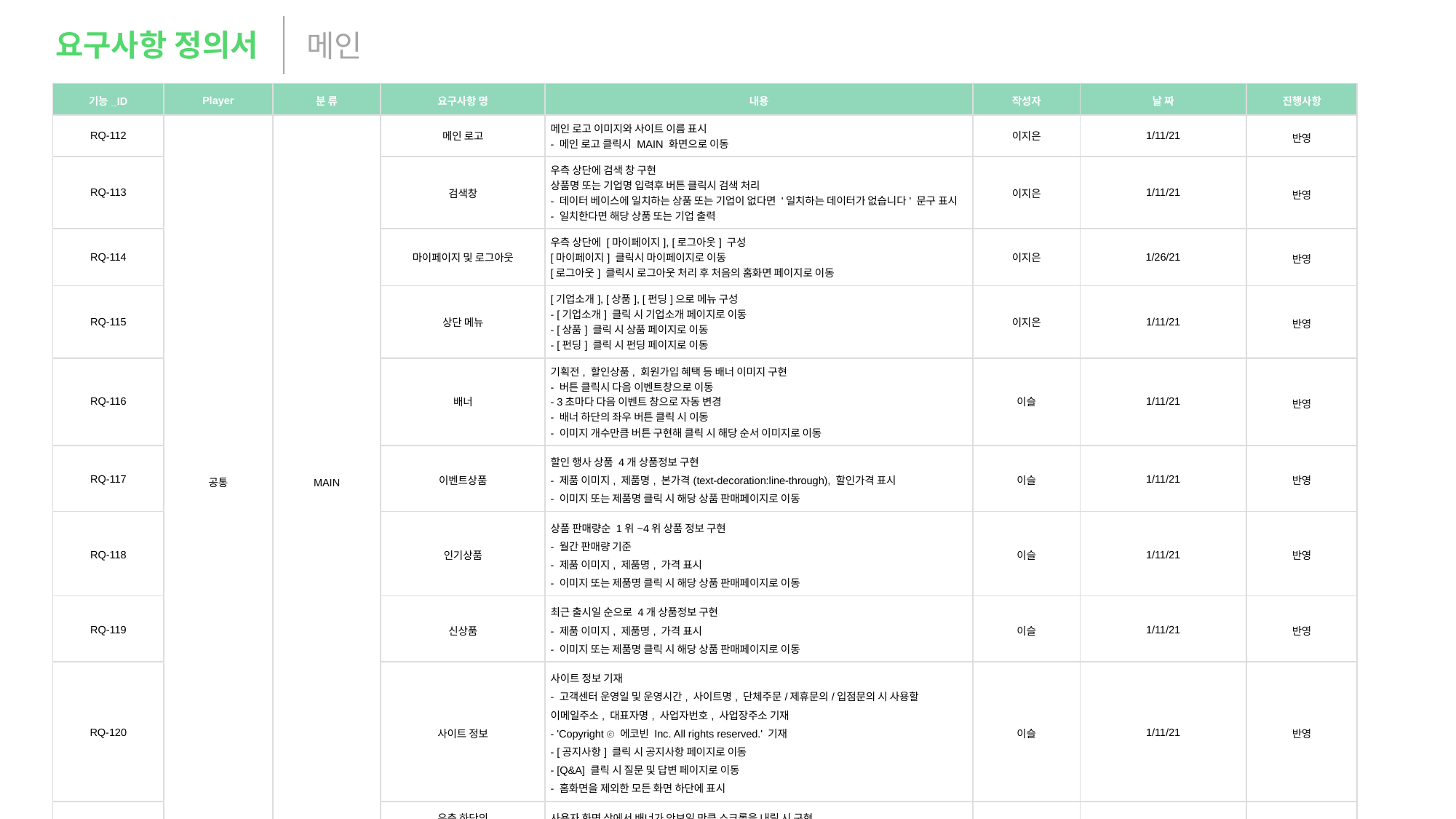

요구사항 정의서
메인
| 기능\_ID | Player | 분 류 | 요구사항 명 | 내용 | 작성자 | 날 짜 | 진행사항 |
| --- | --- | --- | --- | --- | --- | --- | --- |
| RQ-112 | 공통 | MAIN | 메인 로고 | 메인 로고 이미지와 사이트 이름 표시 - 메인 로고 클릭시 MAIN 화면으로 이동 | 이지은 | 1/11/21 | 반영 |
| RQ-113 |  |  | 검색창 | 우측 상단에 검색 창 구현 상품명 또는 기업명 입력후 버튼 클릭시 검색 처리 - 데이터 베이스에 일치하는 상품 또는 기업이 없다면 '일치하는 데이터가 없습니다' 문구 표시 - 일치한다면 해당 상품 또는 기업 출력 | 이지은 | 1/11/21 | 반영 |
| RQ-114 |  |  | 마이페이지 및 로그아웃 | 우측 상단에 [마이페이지], [로그아웃] 구성 [마이페이지] 클릭시 마이페이지로 이동 [로그아웃] 클릭시 로그아웃 처리 후 처음의 홈화면 페이지로 이동 | 이지은 | 1/26/21 | 반영 |
| RQ-115 |  |  | 상단 메뉴 | [기업소개], [상품], [펀딩]으로 메뉴 구성 - [기업소개] 클릭 시 기업소개 페이지로 이동 - [상품] 클릭 시 상품 페이지로 이동 - [펀딩] 클릭 시 펀딩 페이지로 이동 | 이지은 | 1/11/21 | 반영 |
| RQ-116 |  |  | 배너 | 기획전, 할인상품, 회원가입 혜택 등 배너 이미지 구현 - 버튼 클릭시 다음 이벤트창으로 이동 - 3초마다 다음 이벤트 창으로 자동 변경 - 배너 하단의 좌우 버튼 클릭 시 이동 - 이미지 개수만큼 버튼 구현해 클릭 시 해당 순서 이미지로 이동 | 이슬 | 1/11/21 | 반영 |
| RQ-117 |  |  | 이벤트상품 | 할인 행사 상품 4개 상품정보 구현 - 제품 이미지, 제품명, 본가격(text-decoration:line-through), 할인가격 표시 - 이미지 또는 제품명 클릭 시 해당 상품 판매페이지로 이동 | 이슬 | 1/11/21 | 반영 |
| RQ-118 |  |  | 인기상품 | 상품 판매량순 1위~4위 상품 정보 구현 - 월간 판매량 기준 - 제품 이미지, 제품명, 가격 표시 - 이미지 또는 제품명 클릭 시 해당 상품 판매페이지로 이동 | 이슬 | 1/11/21 | 반영 |
| RQ-119 |  |  | 신상품 | 최근 출시일 순으로 4개 상품정보 구현 - 제품 이미지, 제품명, 가격 표시 - 이미지 또는 제품명 클릭 시 해당 상품 판매페이지로 이동 | 이슬 | 1/11/21 | 반영 |
| RQ-120 |  |  | 사이트 정보 | 사이트 정보 기재 - 고객센터 운영일 및 운영시간, 사이트명, 단체주문/제휴문의/입점문의 시 사용할 이메일주소, 대표자명, 사업자번호, 사업장주소 기재 - 'Copyright ⓒ 에코빈 Inc. All rights reserved.' 기재 - [공지사항] 클릭 시 공지사항 페이지로 이동 - [Q&A] 클릭 시 질문 및 답변 페이지로 이동 - 홈화면을 제외한 모든 화면 하단에 표시 | 이슬 | 1/11/21 | 반영 |
| RQ-121 |  |  | 우측 하단의 상단 이동 버튼 | 사용자 화면 상에서 배너가 안보일 만큼 스크롤을 내릴 시 구현 - 클릭 시 화면 최상단으로 이동 | 이슬 | 1/11/21 | 반영 |